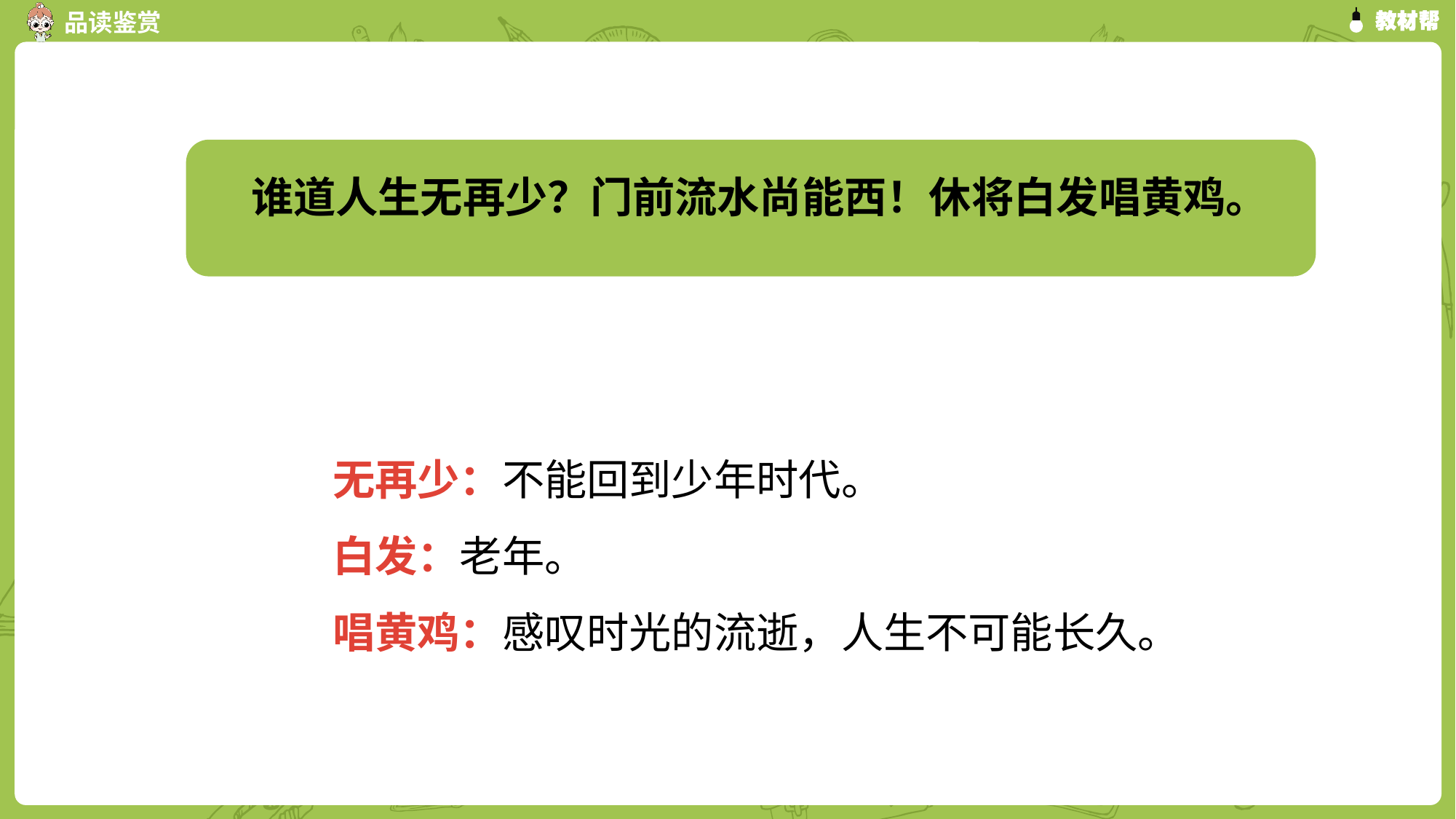

谁道人生无再少？门前流水尚能西！休将白发唱黄鸡。
无再少：不能回到少年时代。
白发：老年。
唱黄鸡：感叹时光的流逝，人生不可能长久。